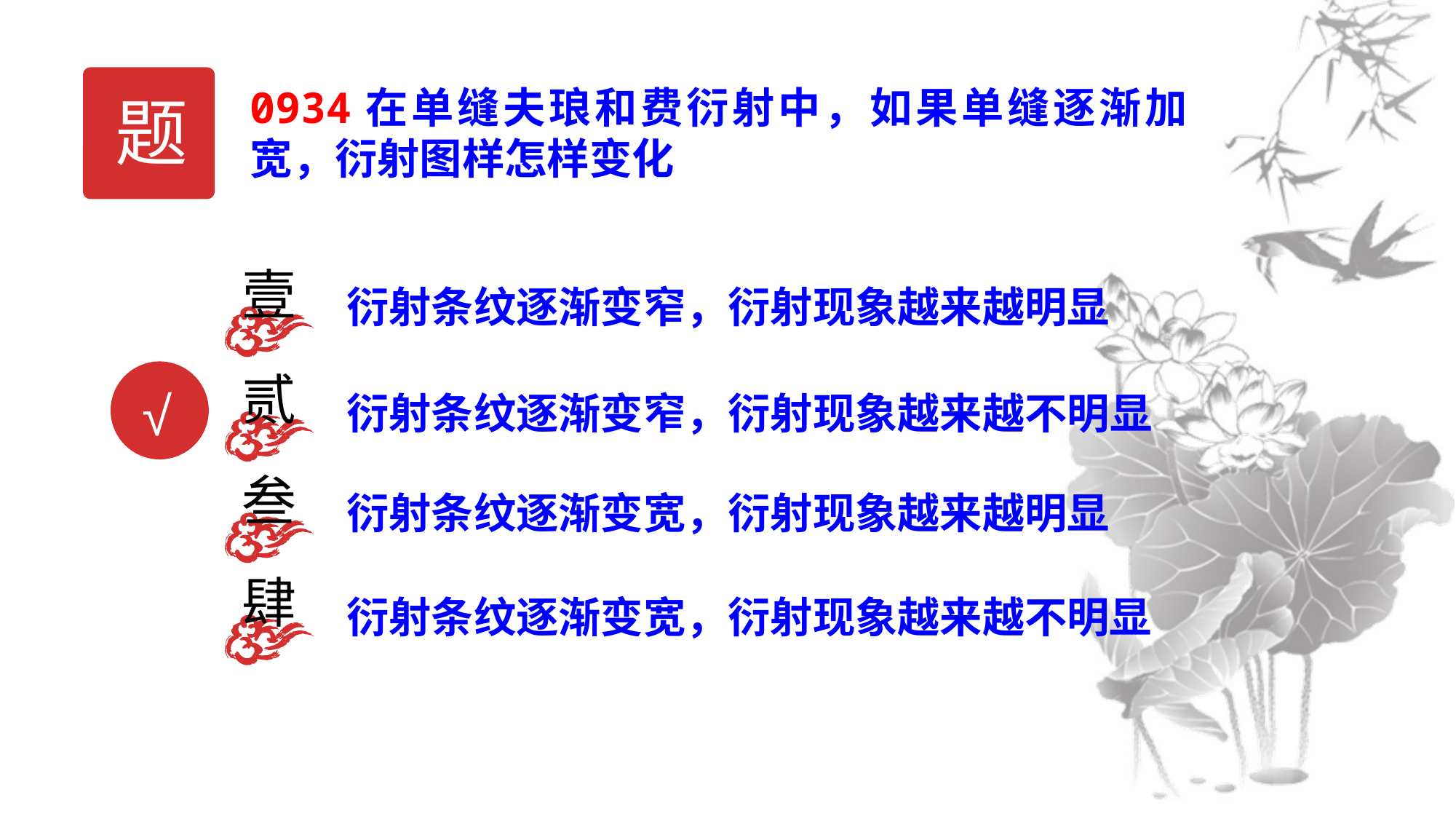

题
0934在单缝夫琅和费衍射中，如果单缝逐渐加宽，衍射图样怎样变化
壹

衍射条纹逐渐变窄，衍射现象越来越明显
贰

衍射条纹逐渐变窄，衍射现象越来越不明显

√
叁

衍射条纹逐渐变宽，衍射现象越来越明显
肆

衍射条纹逐渐变宽，衍射现象越来越不明显